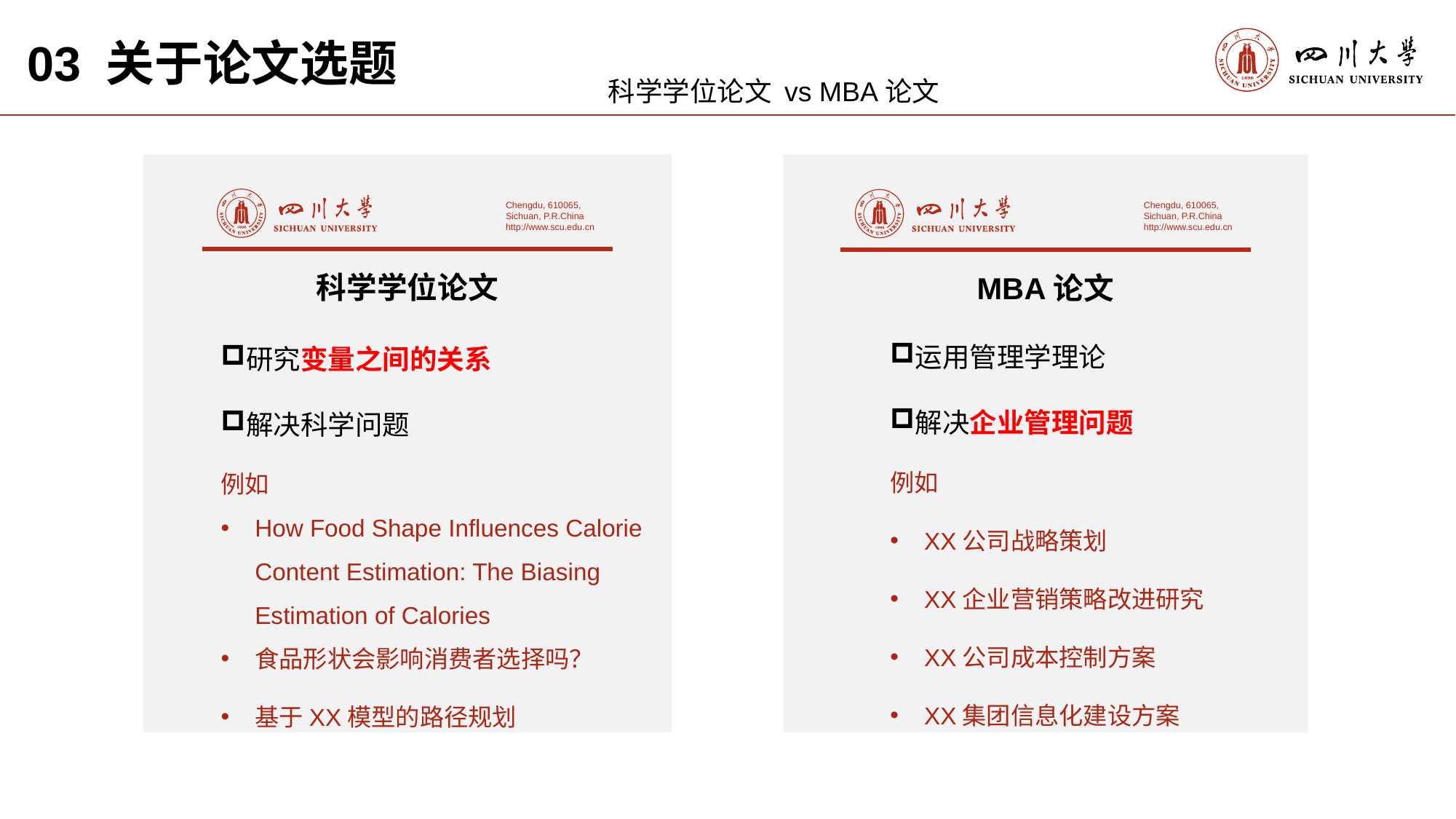

03 关于论文选题
科学学位论文 vs MBA论文

Chengdu, 610065,
Sichuan, P.R.China
http://www.scu.edu.cn
Chengdu, 610065,
Sichuan, P.R.China
http://www.scu.edu.cn
科学学位论文
MBA论文
运用管理学理论
解决企业管理问题
例如
XX公司战略策划
XX企业营销策略改进研究
XX公司成本控制方案
XX集团信息化建设方案
研究变量之间的关系
解决科学问题

例如
How Food Shape Influences Calorie Content Estimation: The Biasing Estimation of Calories
食品形状会影响消费者选择吗？
基于XX模型的路径规划